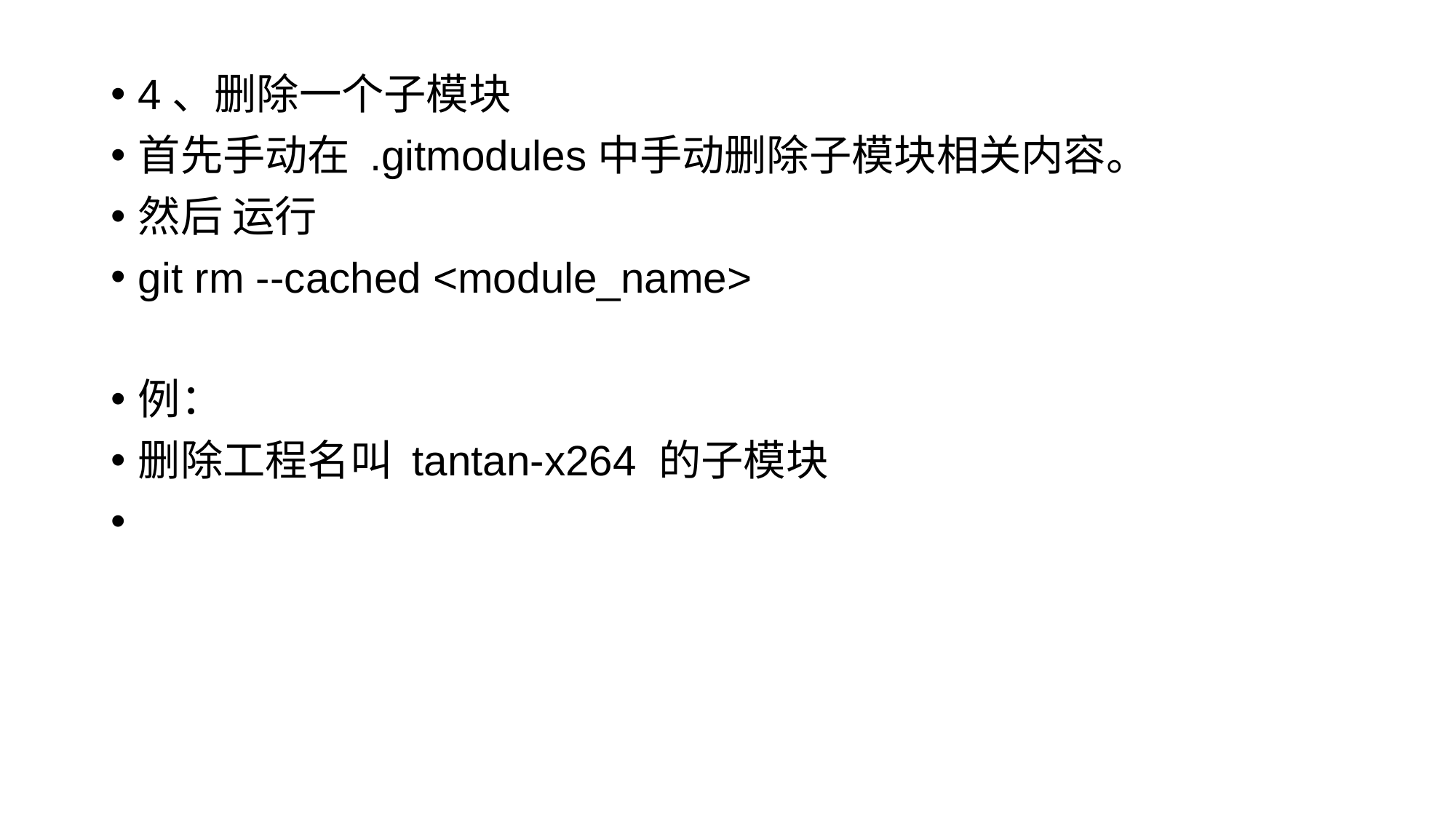

4、删除一个子模块
首先手动在 .gitmodules中手动删除子模块相关内容。
然后 运行
git rm --cached <module_name>

例：
删除工程名叫 tantan-x264 的子模块